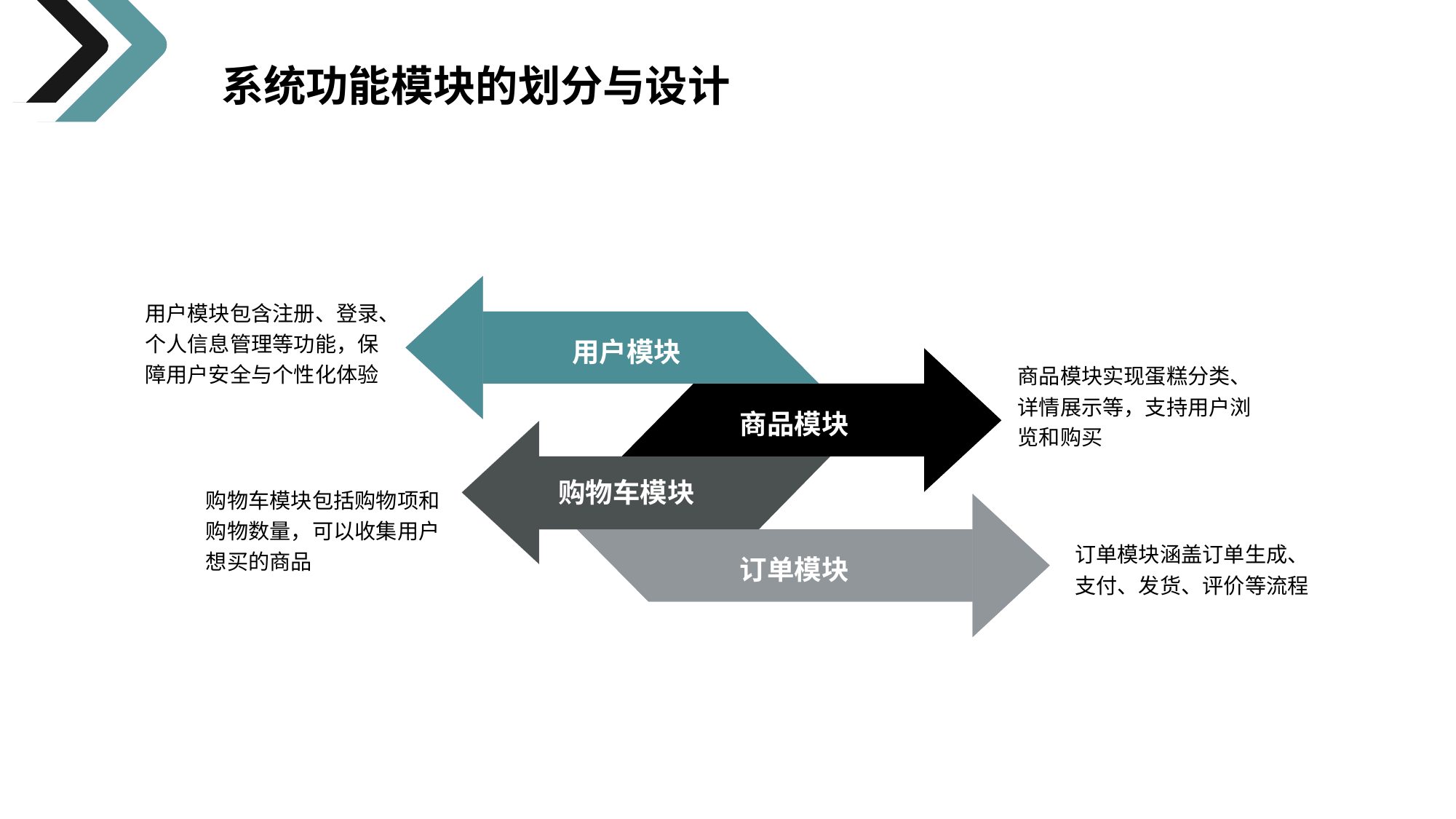

系统功能模块的划分与设计

用户模块
商品模块
购物车模块
订单模块
用户模块包含注册、登录、个人信息管理等功能，保障用户安全与个性化体验
商品模块实现蛋糕分类、详情展示等，支持用户浏览和购买
购物车模块包括购物项和购物数量，可以收集用户想买的商品
订单模块涵盖订单生成、支付、发货、评价等流程